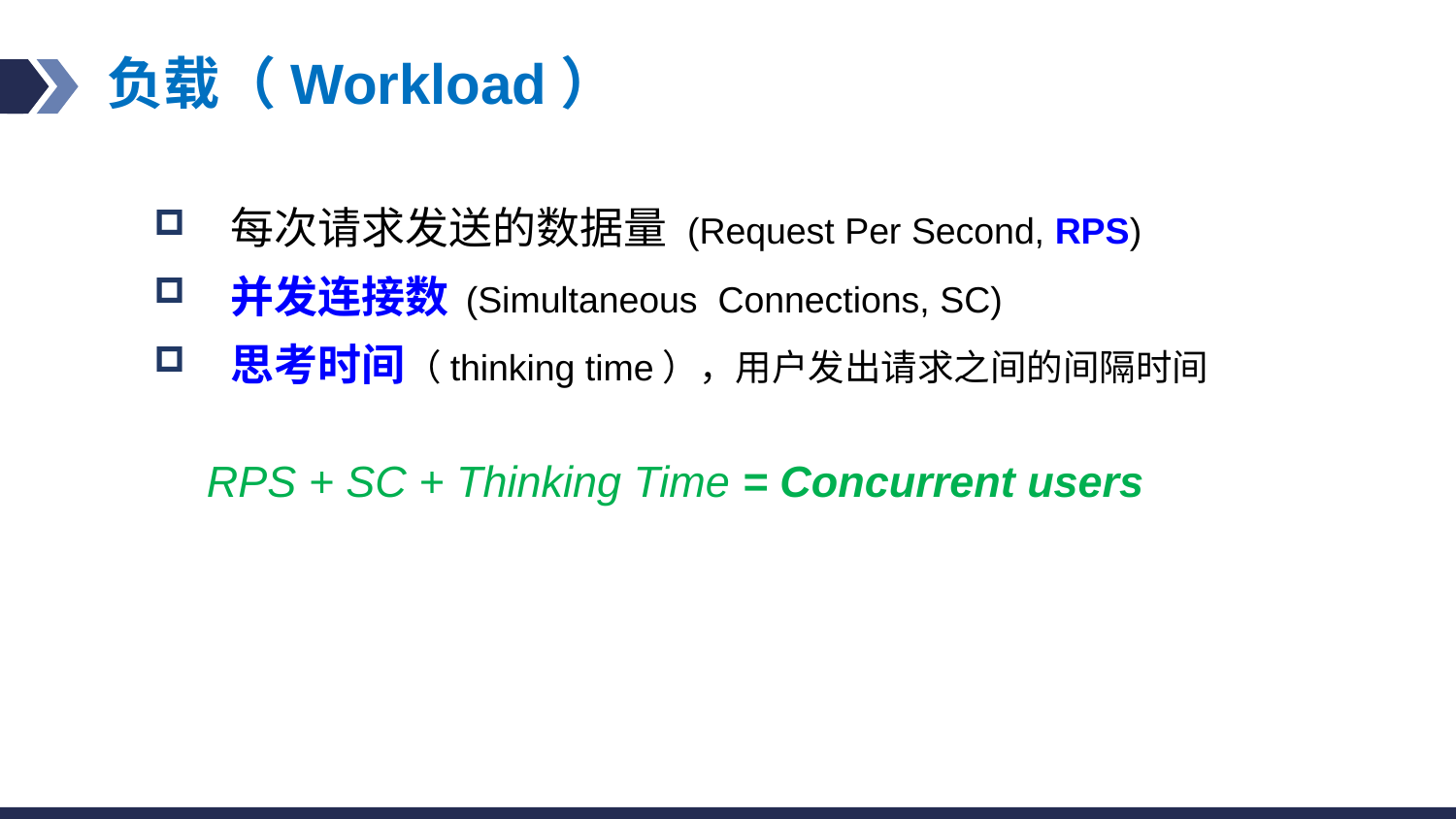

# 负载（Workload）
每次请求发送的数据量 (Request Per Second, RPS)
并发连接数 (Simultaneous  Connections, SC)
思考时间（thinking time），用户发出请求之间的间隔时间
RPS + SC + Thinking Time = Concurrent users